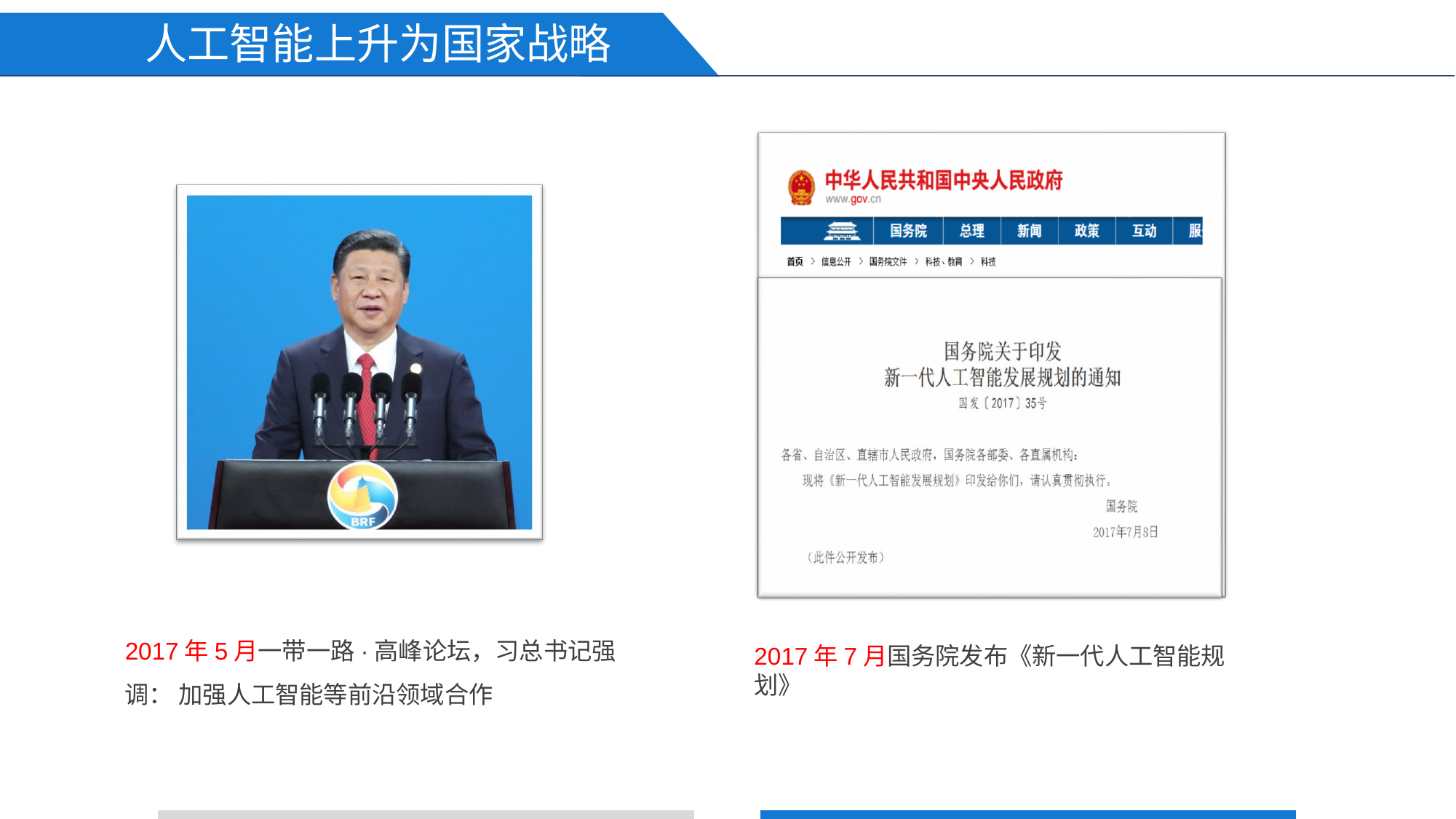

# 人工智能上升为国家战略

2017年5月一带一路·高峰论坛，习总书记强调： 加强人工智能等前沿领域合作
2017年7月国务院发布《新一代人工智能规划》